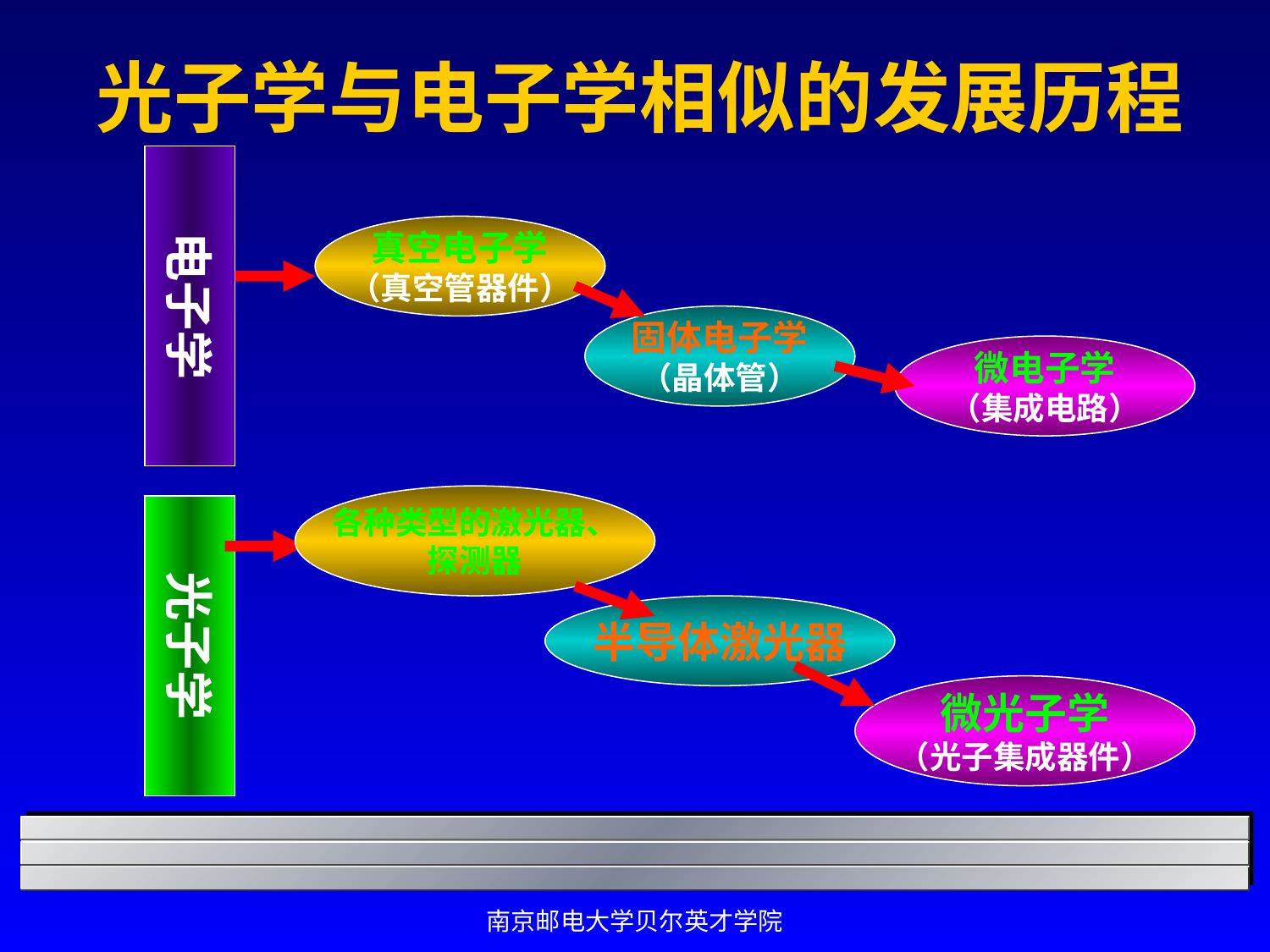

# 光子学与电子学相似的发展历程
电子学
真空电子学
（真空管器件）

固体电子学
（晶体管）
微电子学
（集成电路）

各种类型的激光器、
探测器
光子学

半导体激光器

微光子学
（光子集成器件）

南京邮电大学贝尔英才学院
34